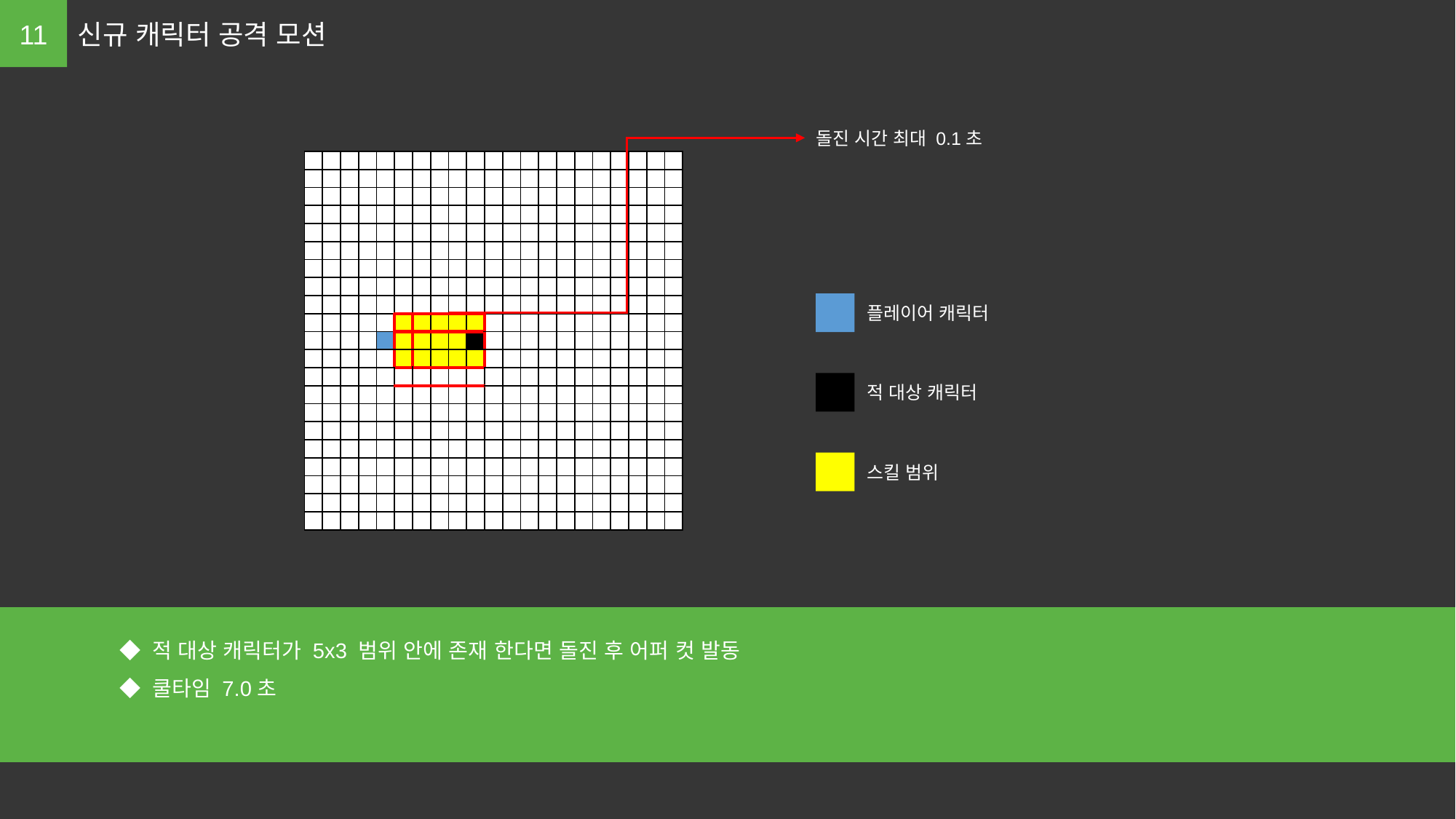

11
신규 캐릭터 공격 모션
돌진 시간 최대 0.1초
|  |  |  |  |  |  |  |  |  |  |  |  |  |  |  |  |  |  |  |  |  |
| --- | --- | --- | --- | --- | --- | --- | --- | --- | --- | --- | --- | --- | --- | --- | --- | --- | --- | --- | --- | --- |
|  |  |  |  |  |  |  |  |  |  |  |  |  |  |  |  |  |  |  |  |  |
|  |  |  |  |  |  |  |  |  |  |  |  |  |  |  |  |  |  |  |  |  |
|  |  |  |  |  |  |  |  |  |  |  |  |  |  |  |  |  |  |  |  |  |
|  |  |  |  |  |  |  |  |  |  |  |  |  |  |  |  |  |  |  |  |  |
|  |  |  |  |  |  |  |  |  |  |  |  |  |  |  |  |  |  |  |  |  |
|  |  |  |  |  |  |  |  |  |  |  |  |  |  |  |  |  |  |  |  |  |
|  |  |  |  |  |  |  |  |  |  |  |  |  |  |  |  |  |  |  |  |  |
|  |  |  |  |  |  |  |  |  |  |  |  |  |  |  |  |  |  |  |  |  |
|  |  |  |  |  |  |  |  |  |  |  |  |  |  |  |  |  |  |  |  |  |
|  |  |  |  |  |  |  |  |  |  |  |  |  |  |  |  |  |  |  |  |  |
|  |  |  |  |  |  |  |  |  |  |  |  |  |  |  |  |  |  |  |  |  |
|  |  |  |  |  |  |  |  |  |  |  |  |  |  |  |  |  |  |  |  |  |
|  |  |  |  |  |  |  |  |  |  |  |  |  |  |  |  |  |  |  |  |  |
|  |  |  |  |  |  |  |  |  |  |  |  |  |  |  |  |  |  |  |  |  |
|  |  |  |  |  |  |  |  |  |  |  |  |  |  |  |  |  |  |  |  |  |
|  |  |  |  |  |  |  |  |  |  |  |  |  |  |  |  |  |  |  |  |  |
|  |  |  |  |  |  |  |  |  |  |  |  |  |  |  |  |  |  |  |  |  |
|  |  |  |  |  |  |  |  |  |  |  |  |  |  |  |  |  |  |  |  |  |
|  |  |  |  |  |  |  |  |  |  |  |  |  |  |  |  |  |  |  |  |  |
|  |  |  |  |  |  |  |  |  |  |  |  |  |  |  |  |  |  |  |  |  |

플레이어 캐릭터

적 대상 캐릭터

스킬 범위
	◆ 적 대상 캐릭터가 5x3 범위 안에 존재 한다면 돌진 후 어퍼 컷 발동
	◆ 쿨타임 7.0초